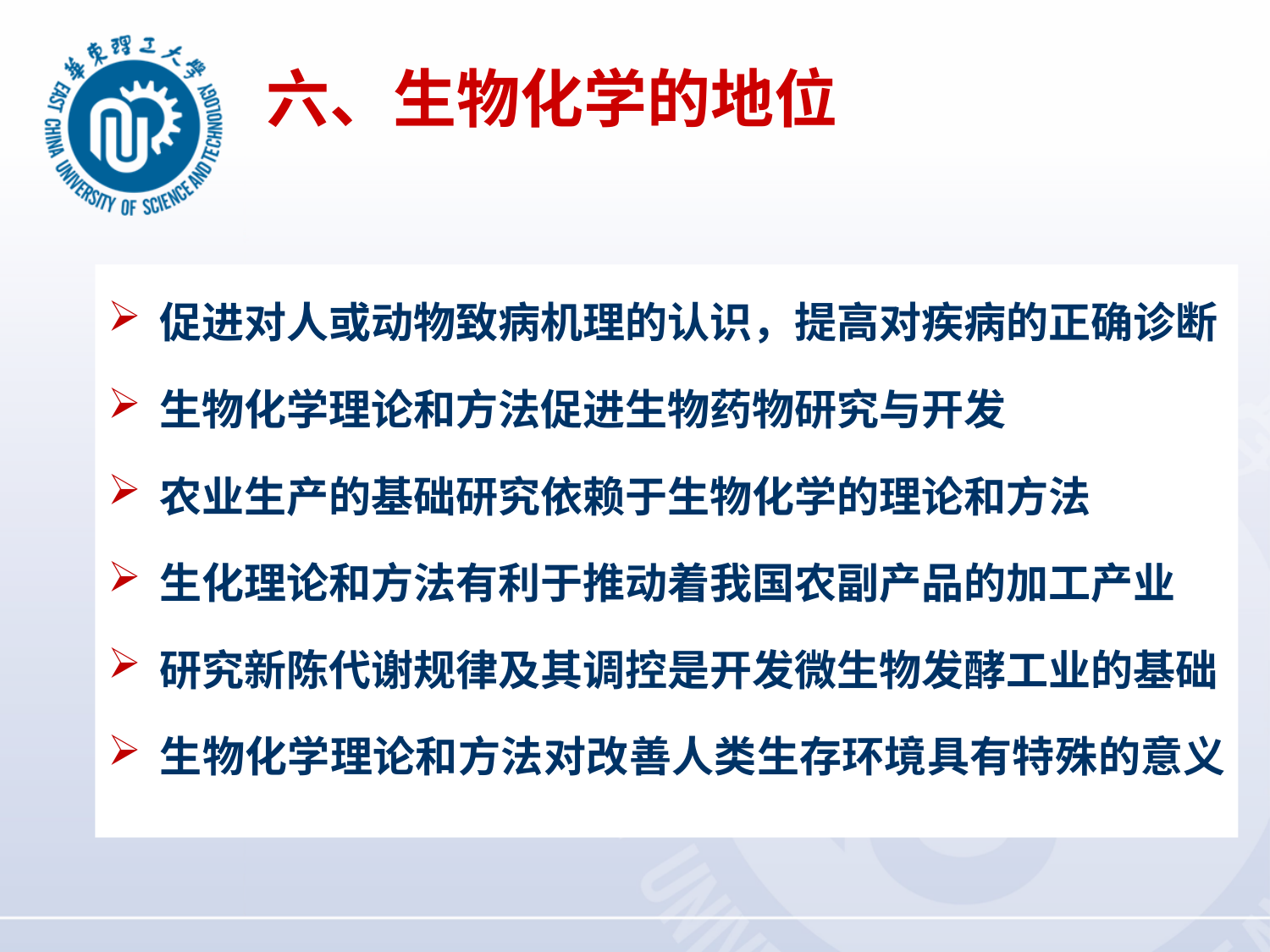

六、生物化学的地位
促进对人或动物致病机理的认识，提高对疾病的正确诊断
生物化学理论和方法促进生物药物研究与开发
农业生产的基础研究依赖于生物化学的理论和方法
生化理论和方法有利于推动着我国农副产品的加工产业
研究新陈代谢规律及其调控是开发微生物发酵工业的基础
生物化学理论和方法对改善人类生存环境具有特殊的意义